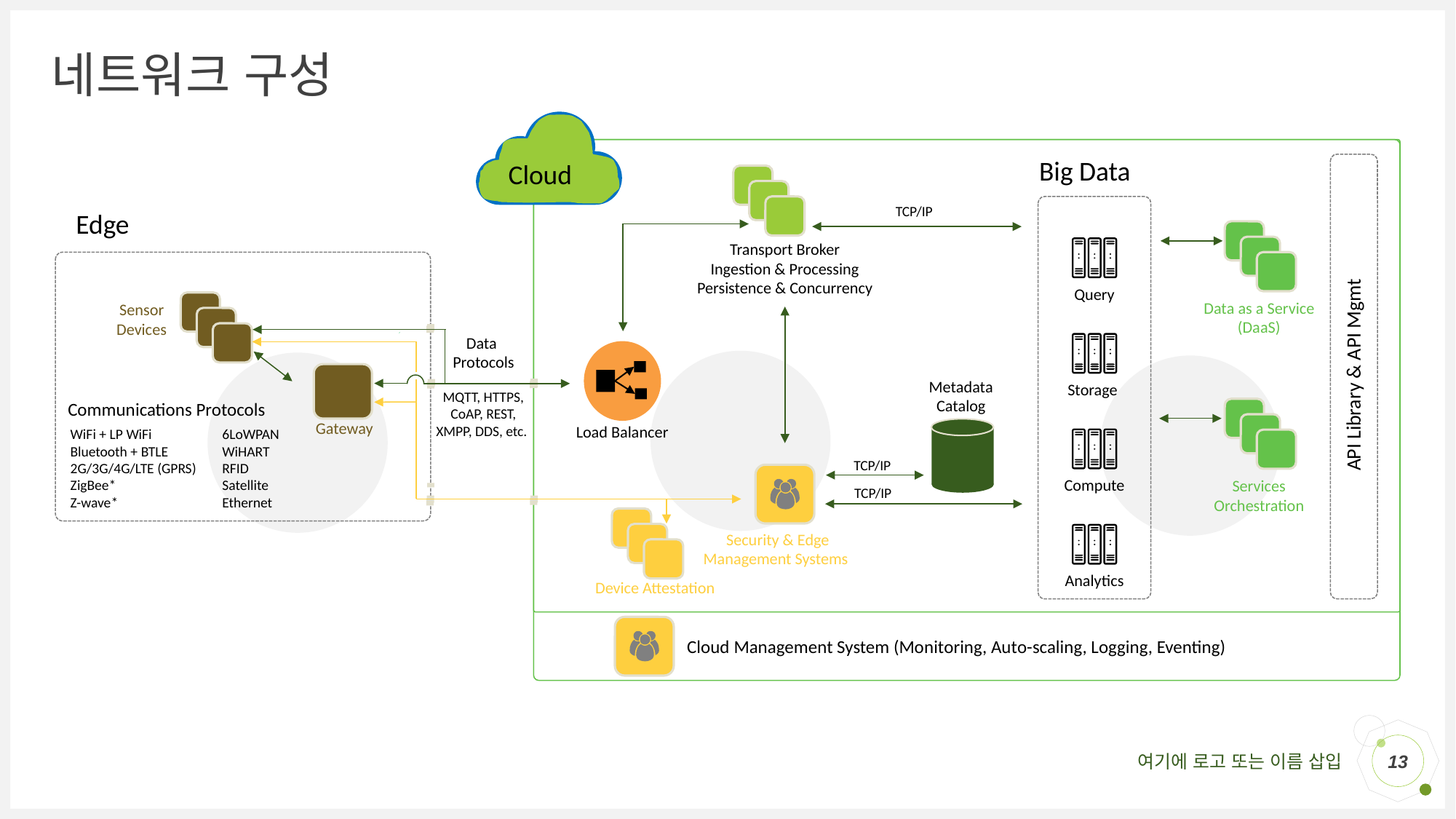

# 네트워크 구성

Cloud

Big Data

TCP/IP
Edge

Transport Broker
Ingestion & Processing
Persistence & Concurrency

Query

Data as a Service (DaaS)
Sensor
Devices

Data
Protocols

API Library & API Mgmt

Metadata Catalog

Storage

MQTT, HTTPS, CoAP, REST, XMPP, DDS, etc.
Communications Protocols

Gateway
Load Balancer

6LoWPAN
WiHART
RFID
Satellite
Ethernet
WiFi + LP WiFi
Bluetooth + BTLE
2G/3G/4G/LTE (GPRS)
ZigBee*
Z-wave*

TCP/IP

Compute
Services Orchestration

TCP/IP

Security & Edge Management Systems

Analytics
Device Attestation
Cloud Management System (Monitoring, Auto-scaling, Logging, Eventing)

13